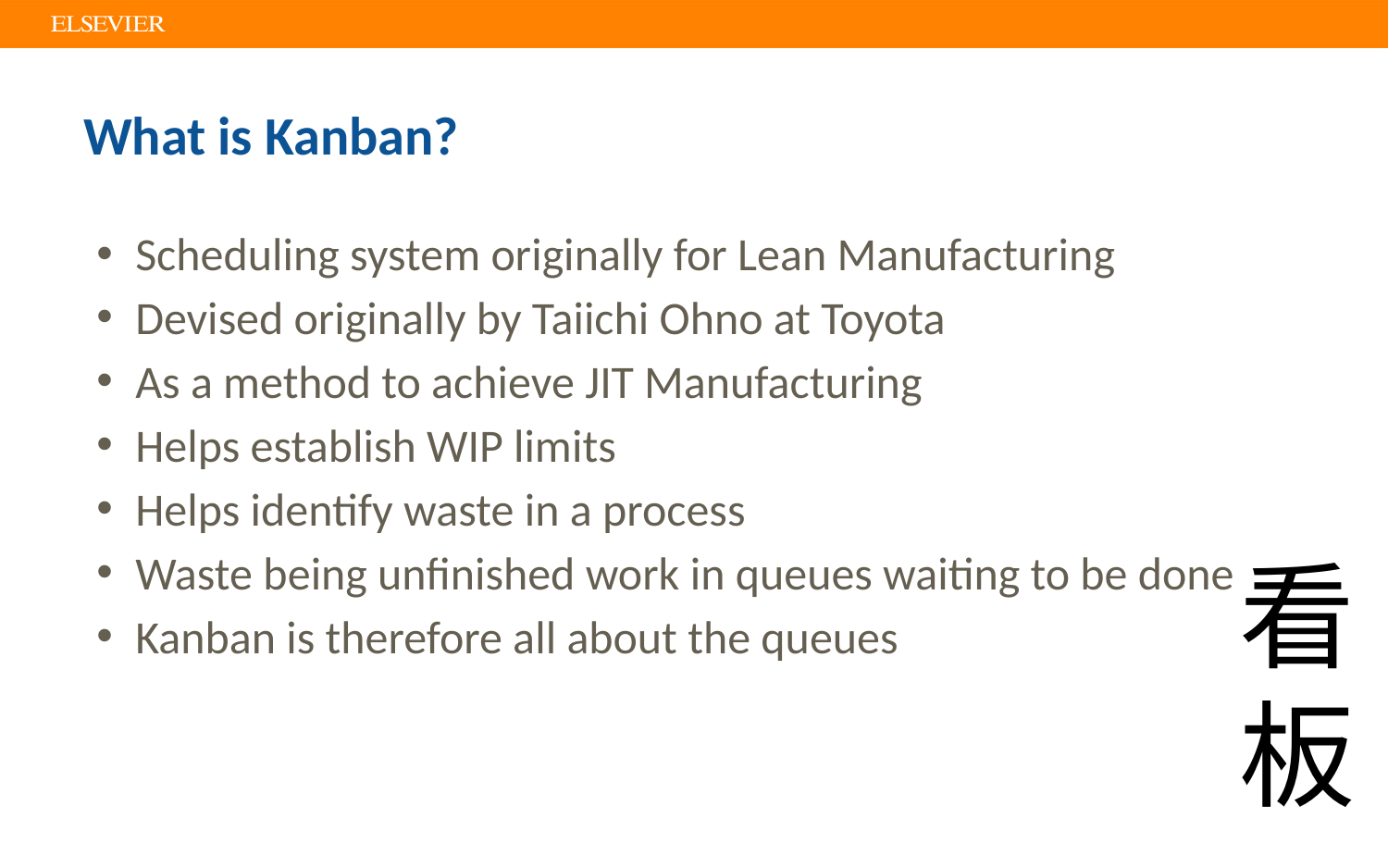

# What is Kanban?
Scheduling system originally for Lean Manufacturing
Devised originally by Taiichi Ohno at Toyota
As a method to achieve JIT Manufacturing
Helps establish WIP limits
Helps identify waste in a process
Waste being unfinished work in queues waiting to be done
Kanban is therefore all about the queues

看板